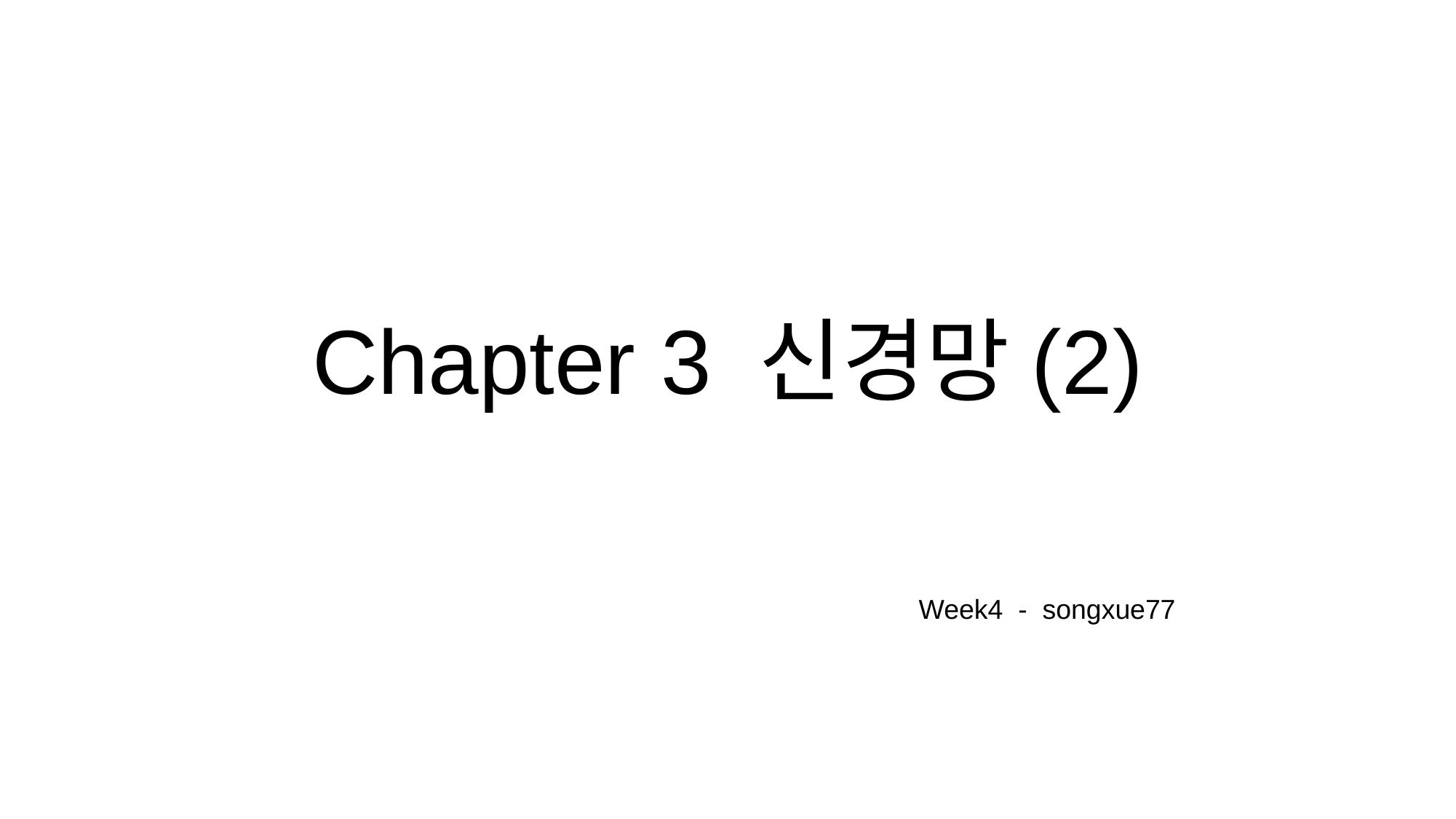

# Chapter 3 신경망(2)
Week4  -  songxue77